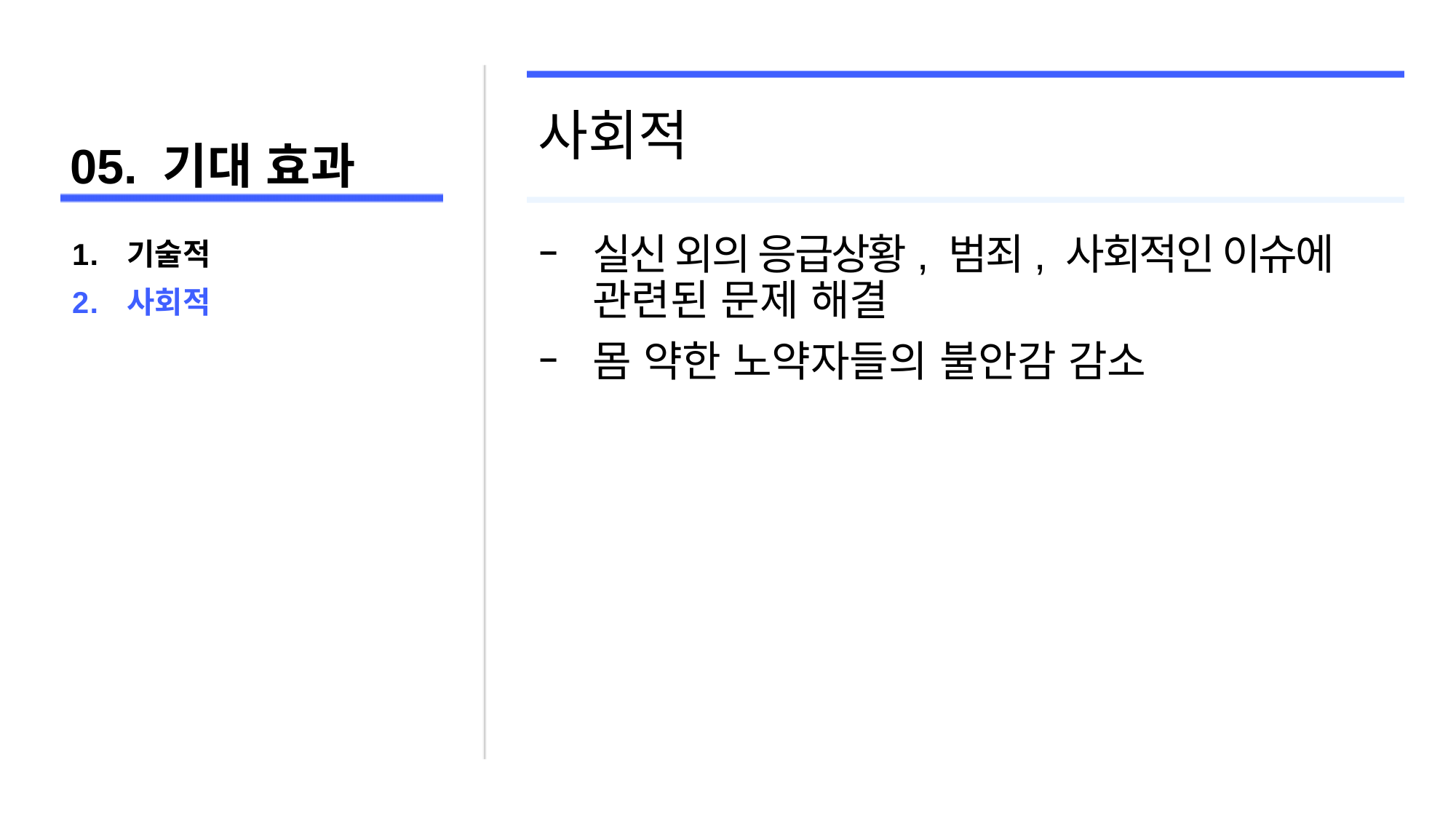

# 05. 기대 효과
사회적
실신 외의 응급상황, 범죄, 사회적인 이슈에 관련된 문제 해결
몸 약한 노약자들의 불안감 감소
기술적
사회적